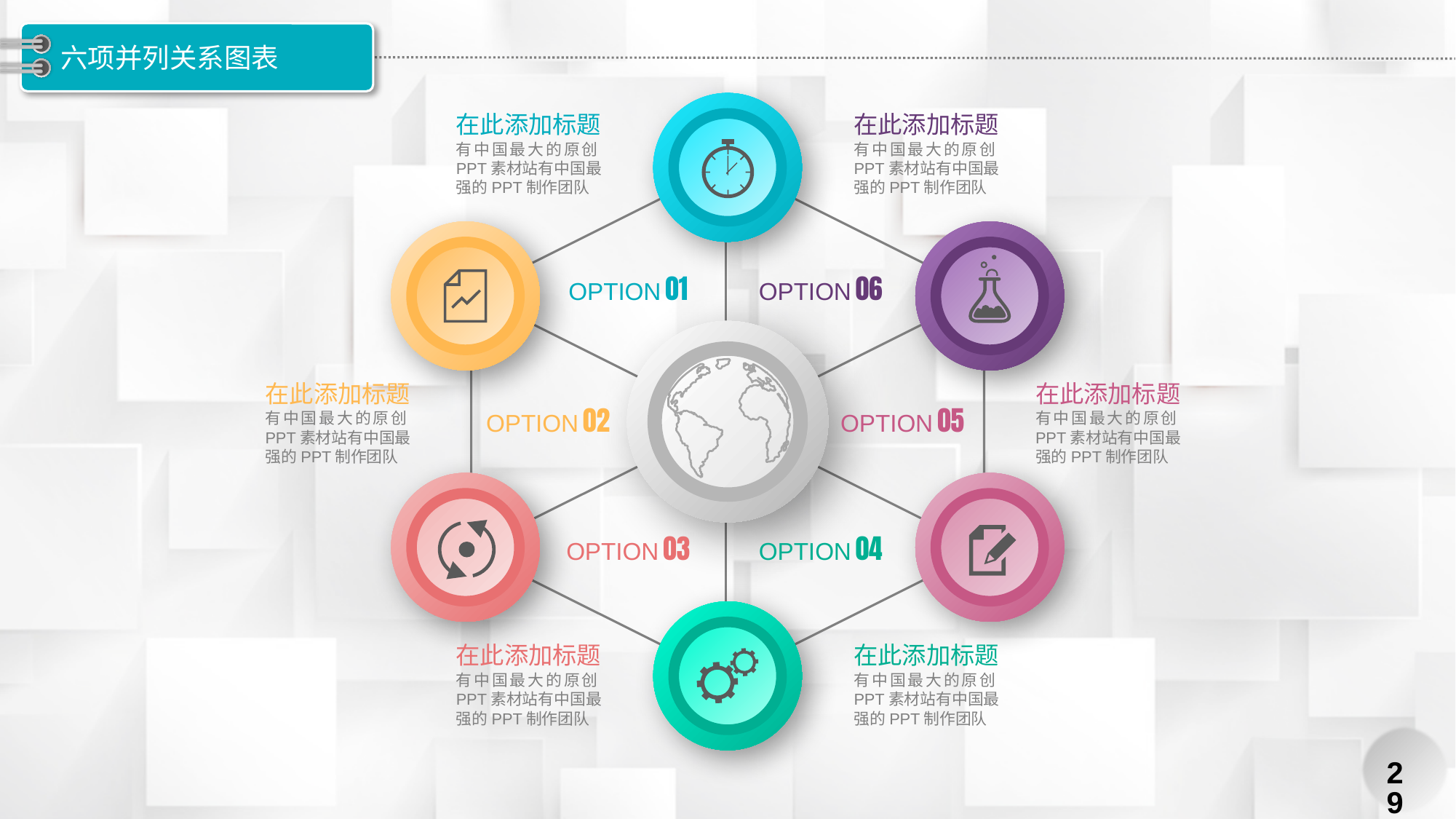

# 六项并列关系图表

在此添加标题
有中国最大的原创PPT素材站有中国最强的PPT制作团队
在此添加标题
有中国最大的原创PPT素材站有中国最强的PPT制作团队

OPTION 01
OPTION 06

在此添加标题
有中国最大的原创PPT素材站有中国最强的PPT制作团队
在此添加标题
有中国最大的原创PPT素材站有中国最强的PPT制作团队
OPTION 02
OPTION 05

OPTION 03
OPTION 04

在此添加标题
有中国最大的原创PPT素材站有中国最强的PPT制作团队
在此添加标题
有中国最大的原创PPT素材站有中国最强的PPT制作团队

29